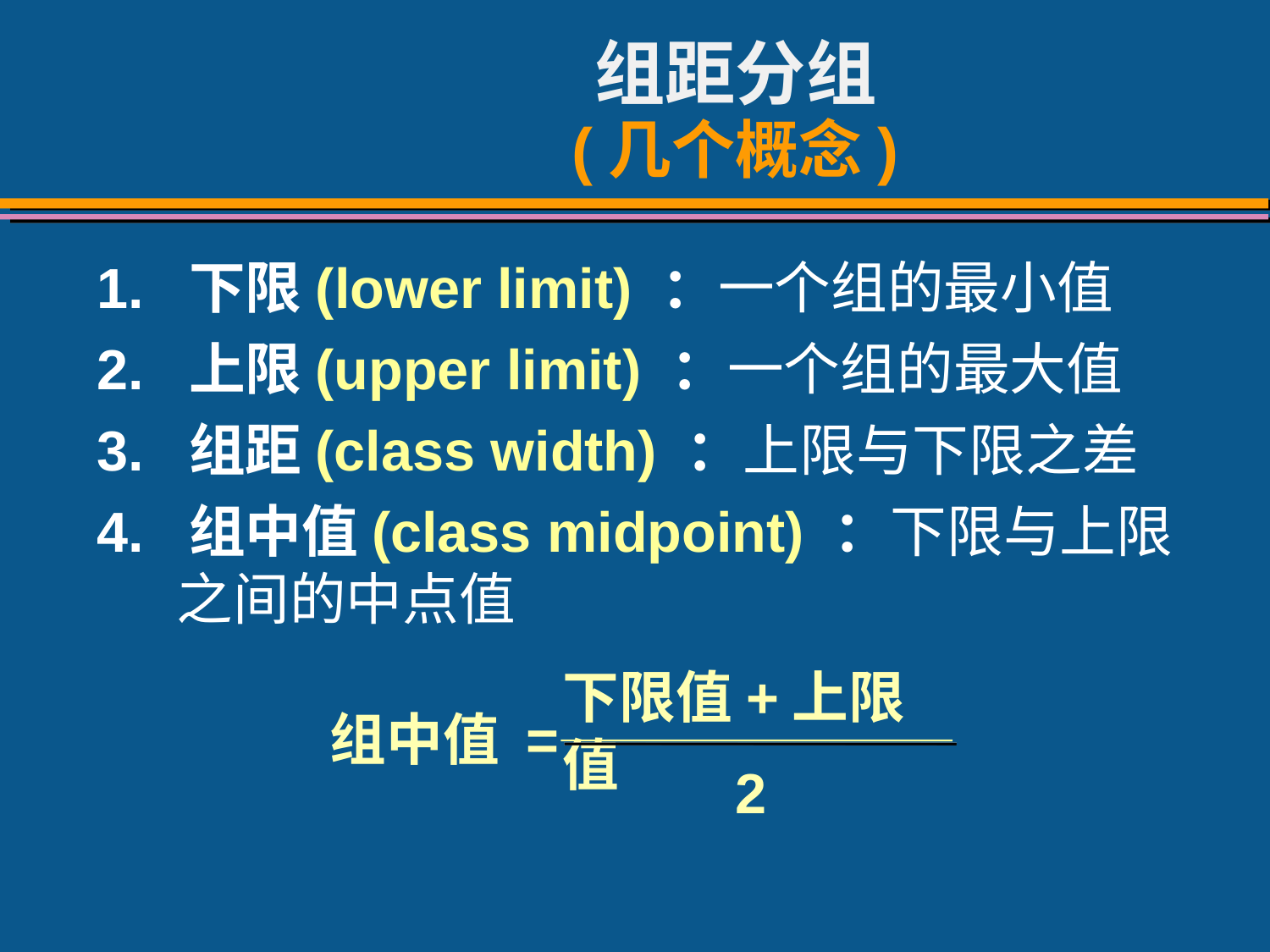

# 组距分组 (几个概念)
1.  下限(lower limit) ：一个组的最小值
2.  上限(upper limit) ：一个组的最大值
3.  组距(class width) ：上限与下限之差
4.  组中值(class midpoint) ：下限与上限之间的中点值
下限值+上限值
组中值 =

2